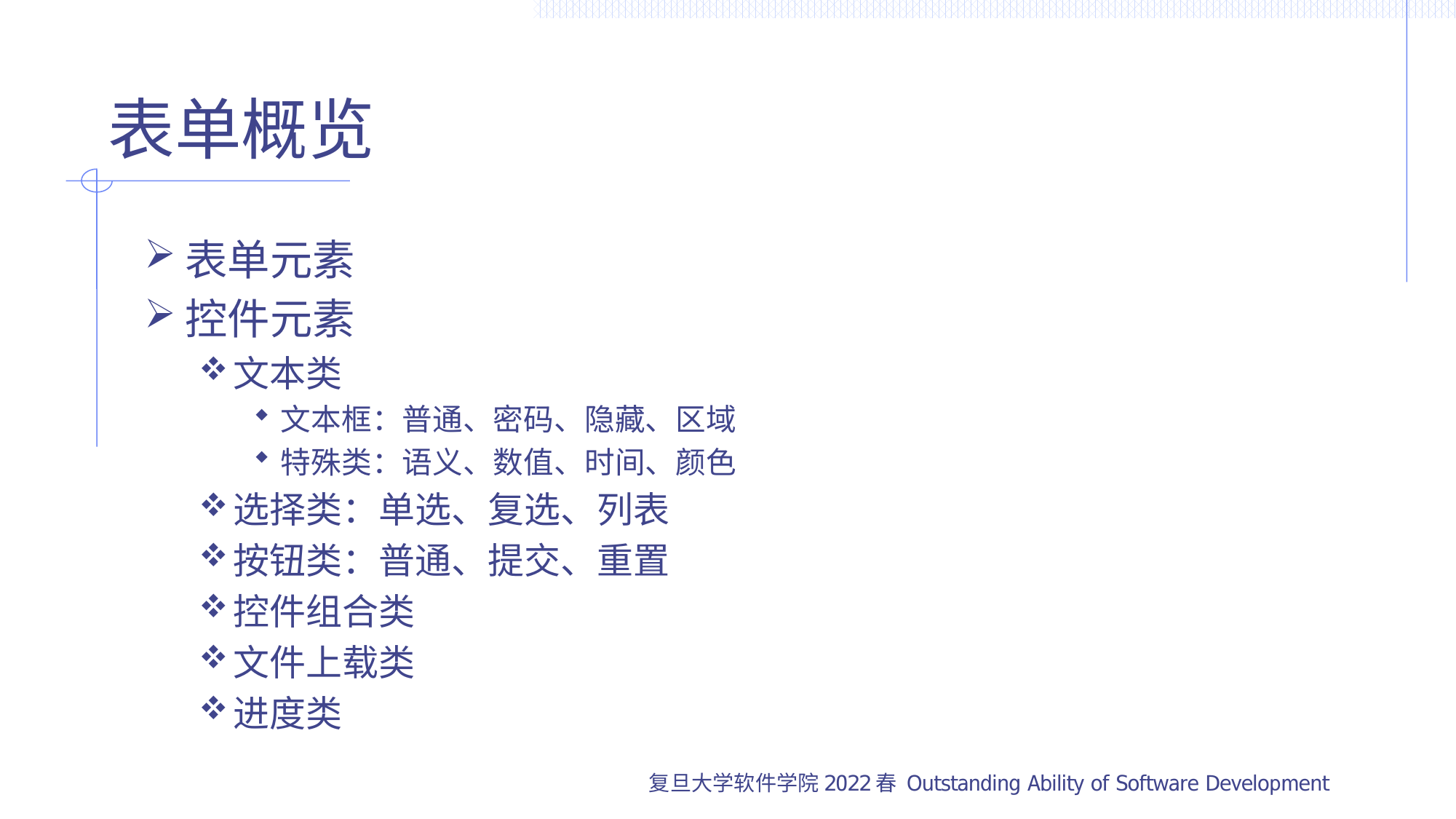

# 表单概览
表单元素
控件元素
文本类
文本框：普通、密码、隐藏、区域
特殊类：语义、数值、时间、颜色
选择类：单选、复选、列表
按钮类：普通、提交、重置
控件组合类
文件上载类
进度类